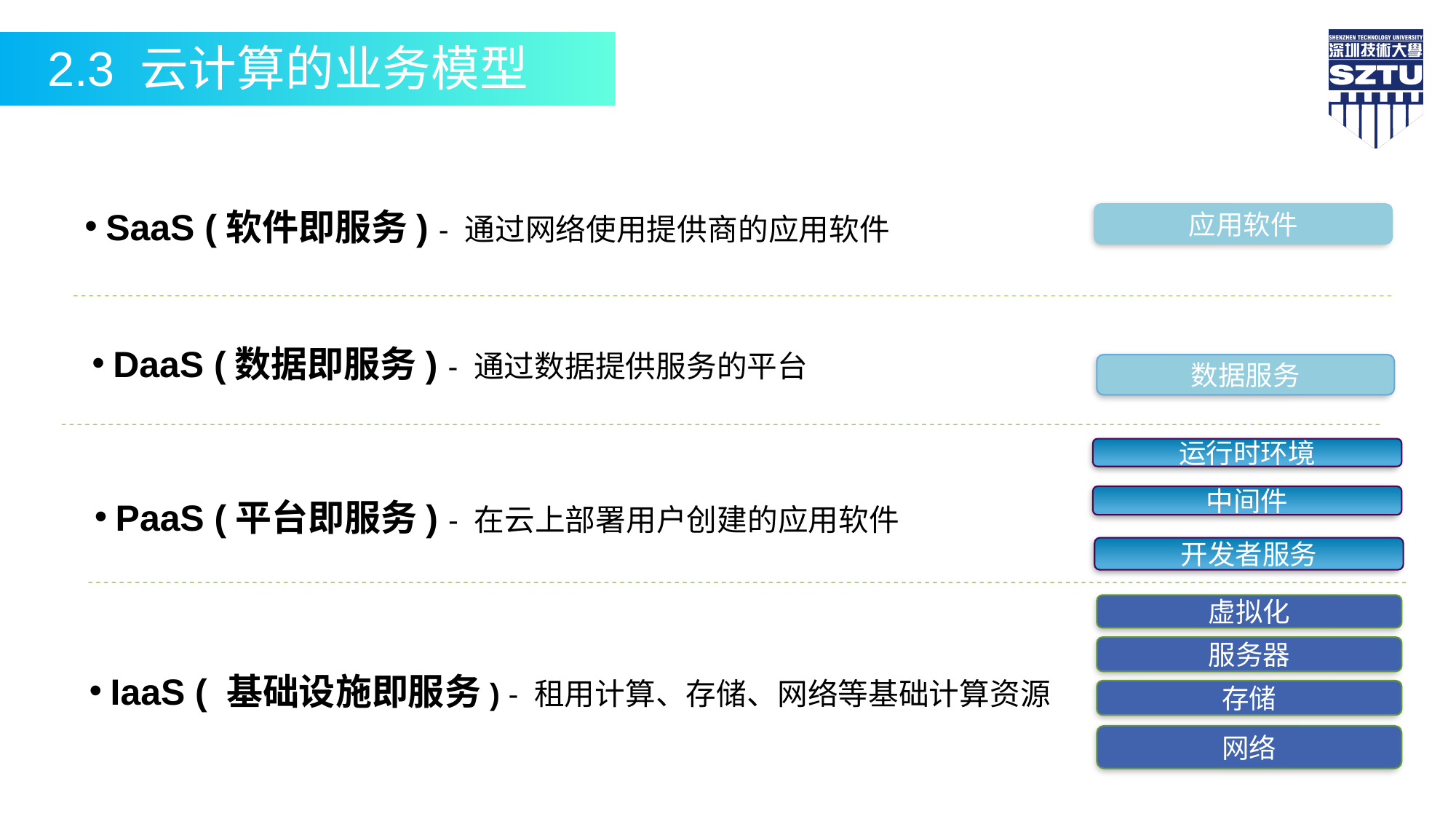

2.3 云计算的业务模型
应用软件
SaaS (软件即服务) - 通过网络使用提供商的应用软件
DaaS (数据即服务) - 通过数据提供服务的平台
数据服务
运行时环境
中间件
PaaS (平台即服务) - 在云上部署用户创建的应用软件
开发者服务
虚拟化
服务器
IaaS ( 基础设施即服务) - 租用计算、存储、网络等基础计算资源
存储
网络